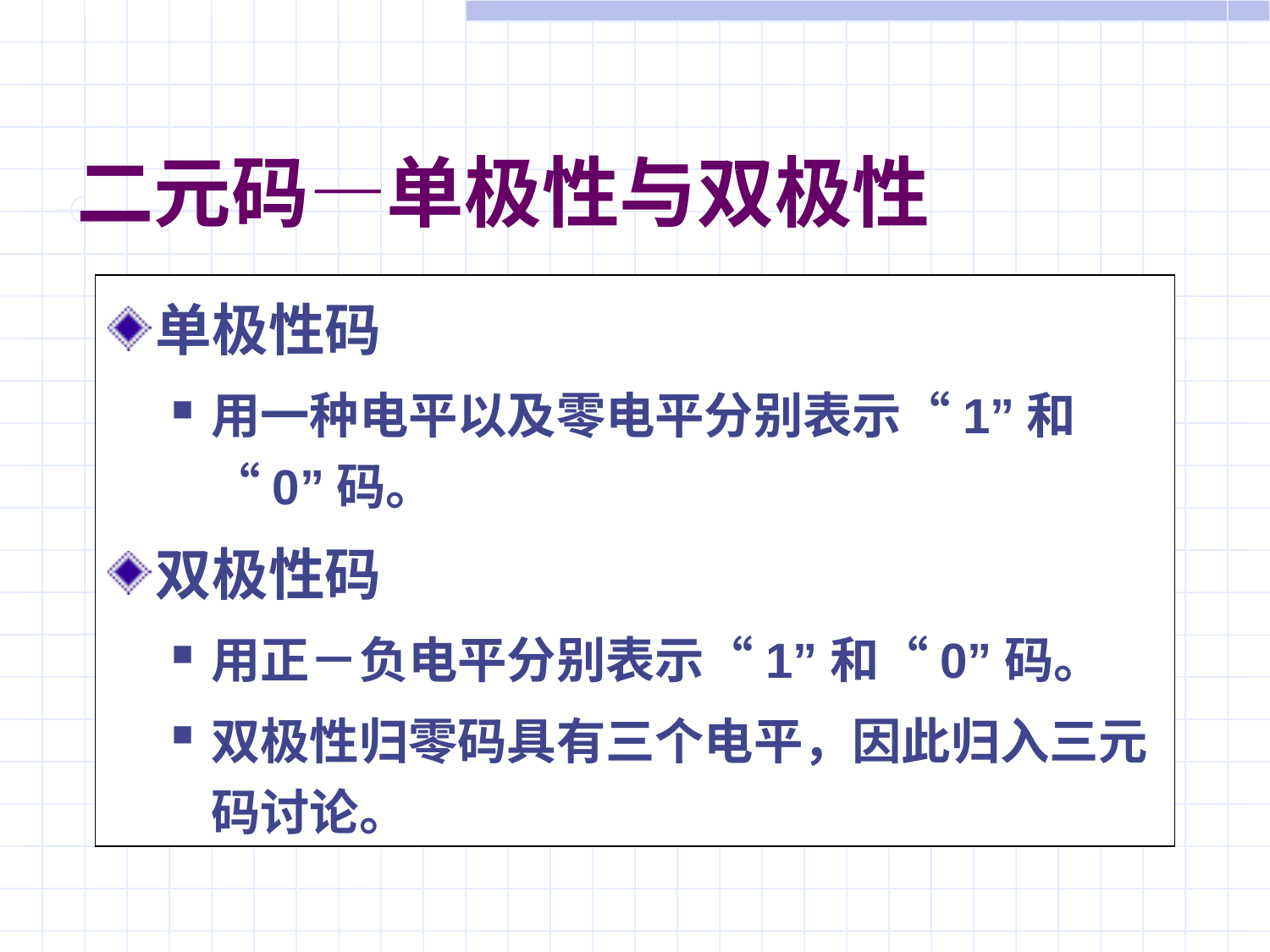

# 二元码—单极性与双极性
单极性码
用一种电平以及零电平分别表示“1”和“0”码。
双极性码
用正－负电平分别表示“1”和“0”码。
双极性归零码具有三个电平，因此归入三元码讨论。